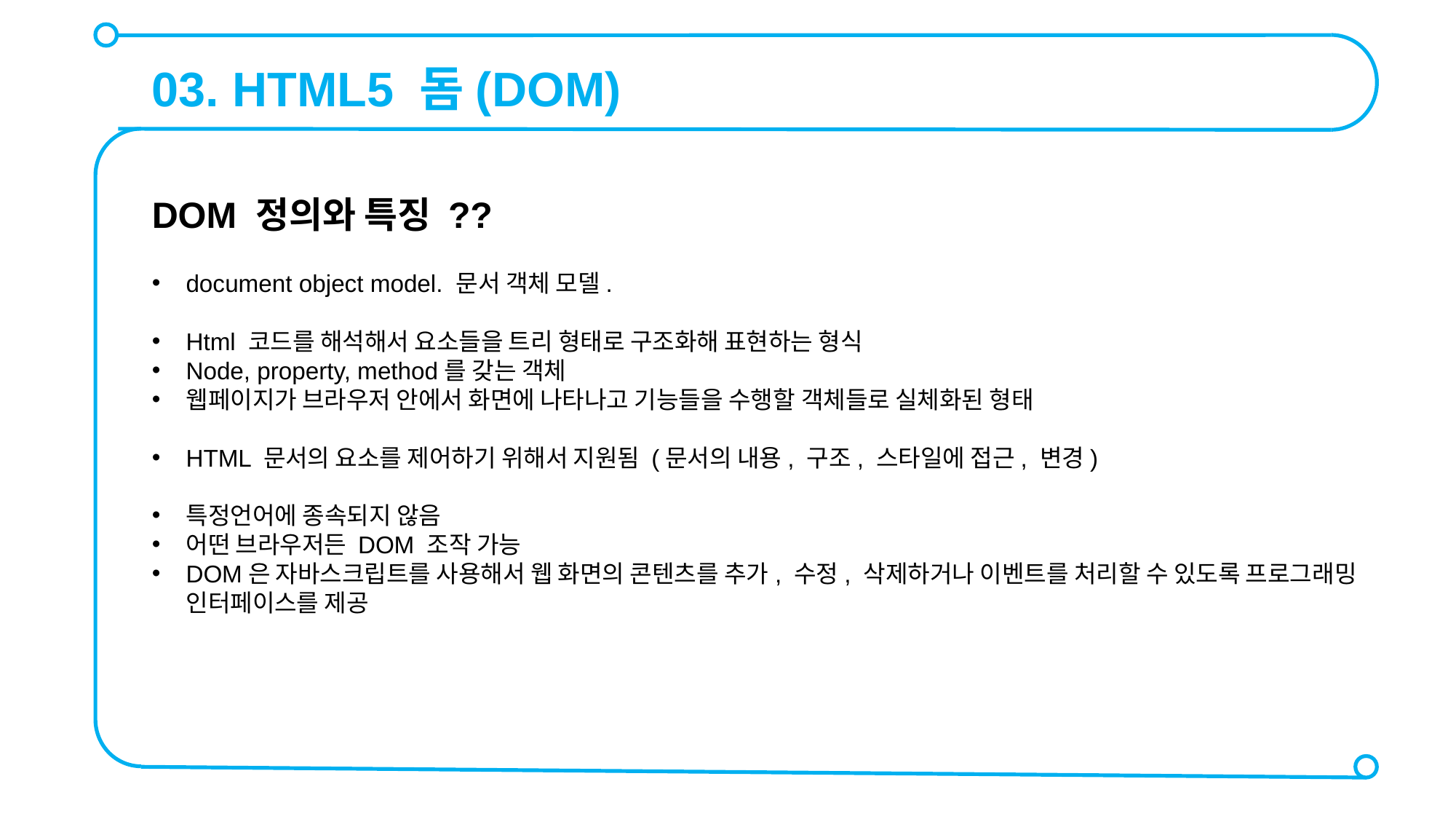

03. HTML5 돔(DOM)
DOM 정의와 특징 ??

document object model. 문서 객체 모델.

Html 코드를 해석해서 요소들을 트리 형태로 구조화해 표현하는 형식
Node, property, method를 갖는 객체
웹페이지가 브라우저 안에서 화면에 나타나고 기능들을 수행할 객체들로 실체화된 형태

HTML 문서의 요소를 제어하기 위해서 지원됨 (문서의 내용, 구조, 스타일에 접근, 변경)

특정언어에 종속되지 않음
어떤 브라우저든 DOM 조작 가능
DOM은 자바스크립트를 사용해서 웹 화면의 콘텐츠를 추가, 수정, 삭제하거나 이벤트를 처리할 수 있도록 프로그래밍 인터페이스를 제공